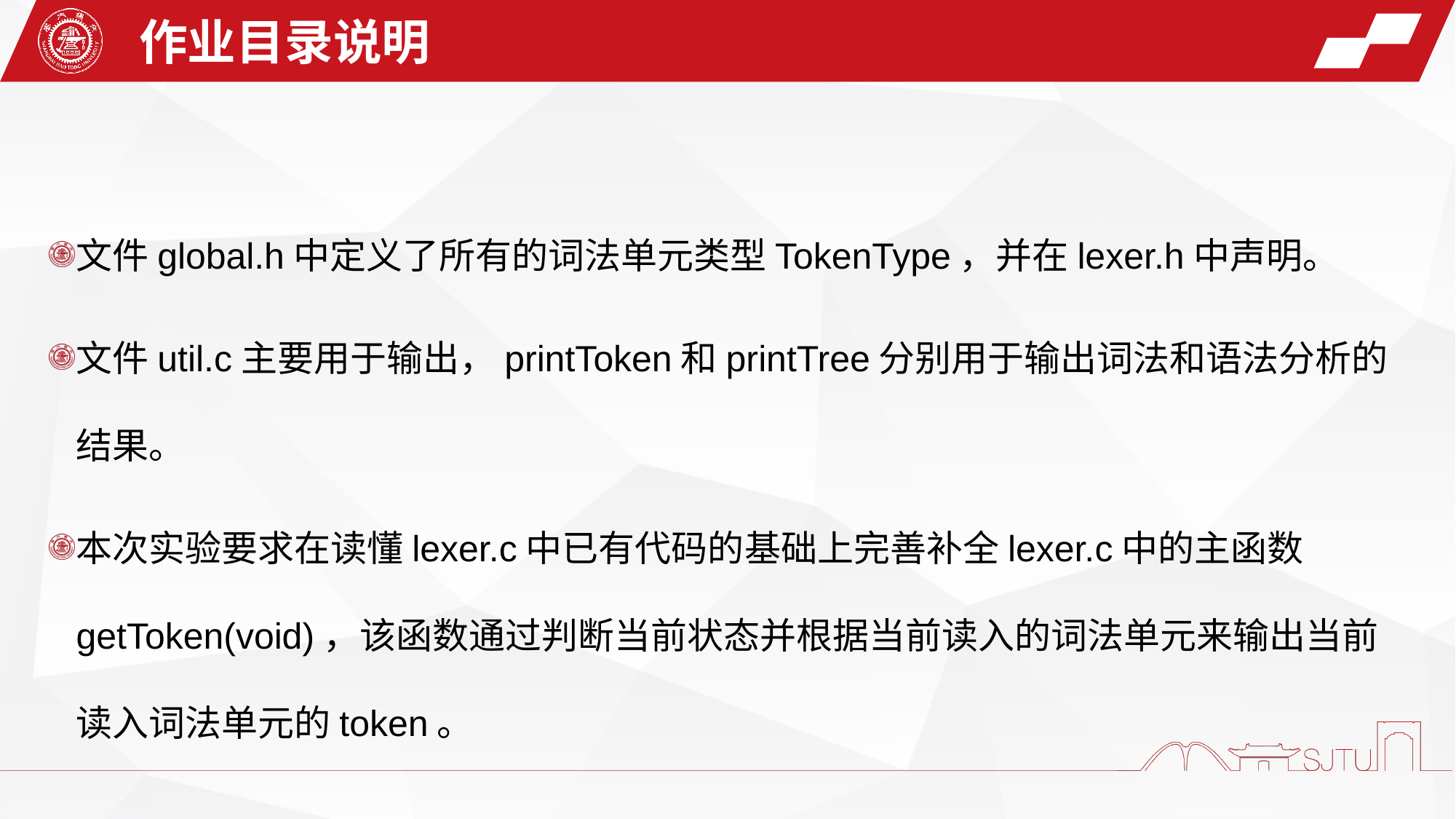

作业目录说明
文件global.h中定义了所有的词法单元类型TokenType，并在lexer.h中声明。
文件util.c主要用于输出，printToken和printTree分别用于输出词法和语法分析的结果。
本次实验要求在读懂lexer.c中已有代码的基础上完善补全lexer.c中的主函数getToken(void)，该函数通过判断当前状态并根据当前读入的词法单元来输出当前读入词法单元的token。